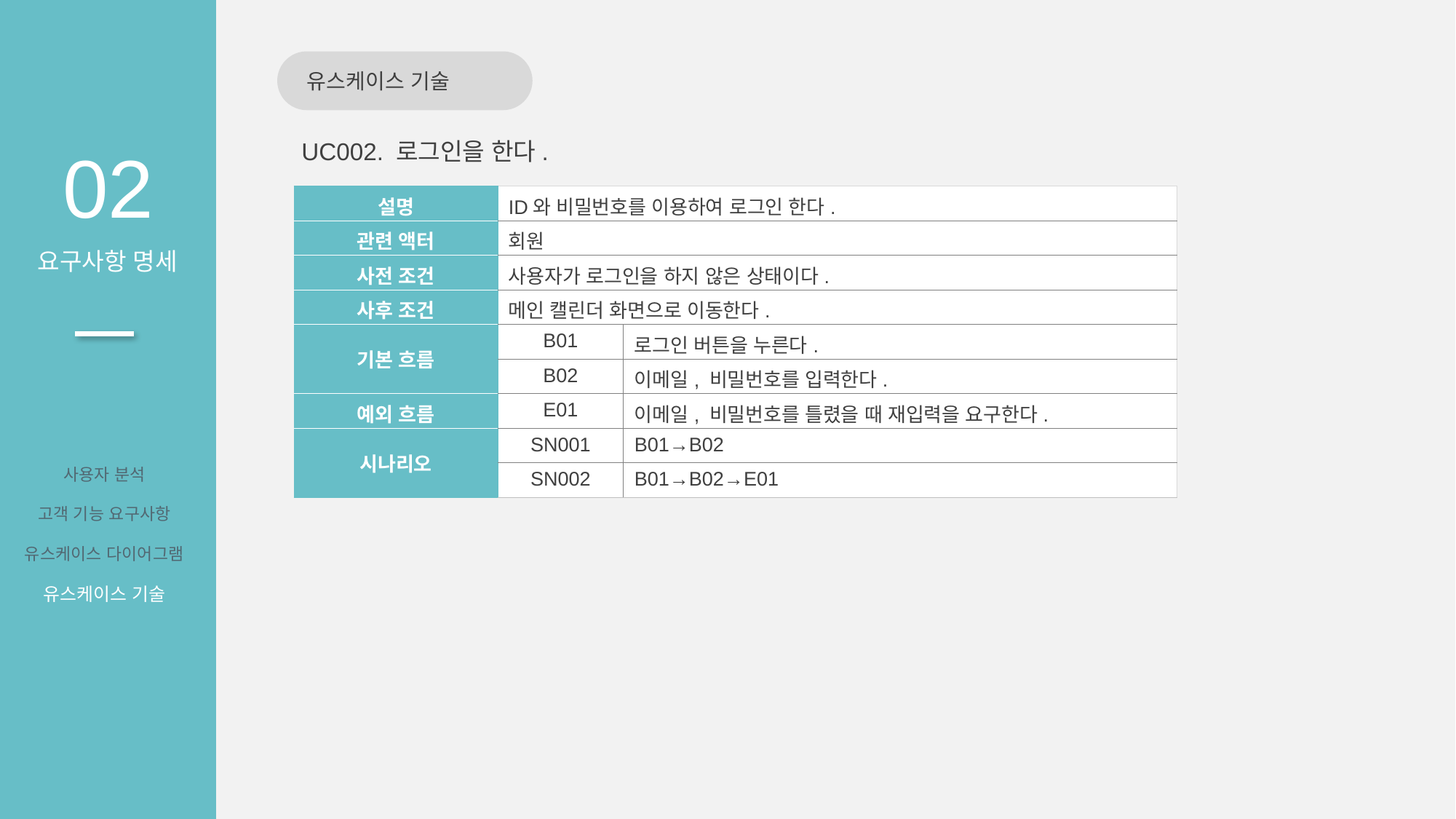

유스케이스 기술
02
요구사항 명세
UC002. 로그인을 한다.
| 설명 | ID와 비밀번호를 이용하여 로그인 한다. |  |
| --- | --- | --- |
| 관련 액터 | 회원 |  |
| 사전 조건 | 사용자가 로그인을 하지 않은 상태이다. |  |
| 사후 조건 | 메인 캘린더 화면으로 이동한다. |  |
| 기본 흐름 | B01 | 로그인 버튼을 누른다. |
|  | B02 | 이메일, 비밀번호를 입력한다. |
| 예외 흐름 | E01 | 이메일, 비밀번호를 틀렸을 때 재입력을 요구한다. |
| 시나리오 | SN001 | B01→B02 |
|  | SN002 | B01→B02→E01 |
사용자 분석
고객 기능 요구사항
유스케이스 다이어그램
유스케이스 기술